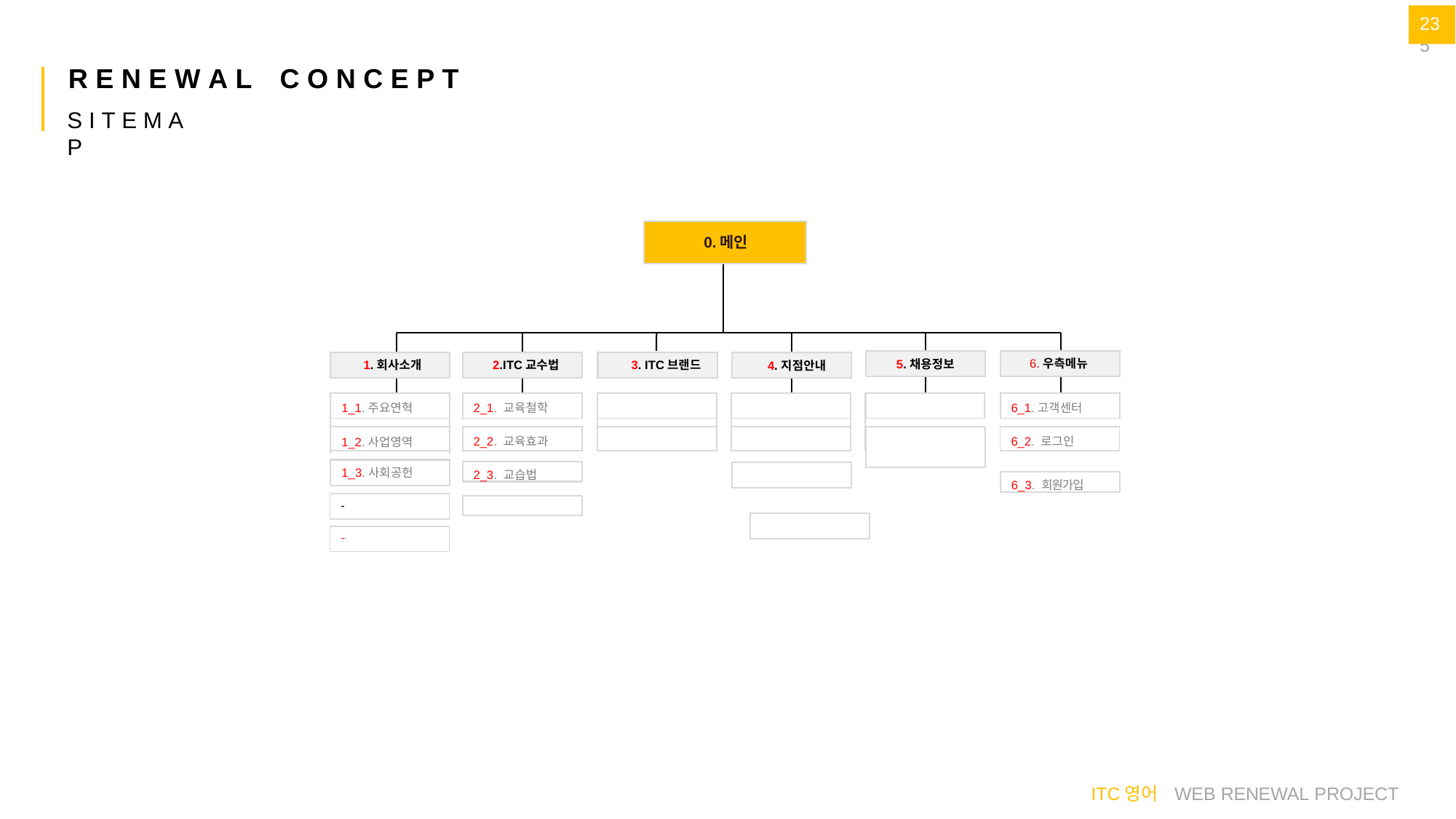

25
23
# R E N E W A L
C O N C E P T

S I T E M A P

0.메인

6.우측메뉴
5.채용정보
1.회사소개
2.ITC교수법
3. ITC브랜드
4.지점안내

| 1\_1.주요연혁 |  | 2\_1. 교육철학 |  |  |  |  |  |  |  | 6\_1.고객센터 |
| --- | --- | --- | --- | --- | --- | --- | --- | --- | --- | --- |
|  |  |  |  |  |  |  |  |  |  |  |
| 1\_2.사업영역 |  | 2\_2. 교육효과 |  |  |  |  |  |  |  | 6\_2. 로그인 |

2_3. 교습법
1_3.사회공헌
6_3. 회원가입
| - |
| --- |
|  |
| - |

ITC영어 WEB RENEWAL PROJECT